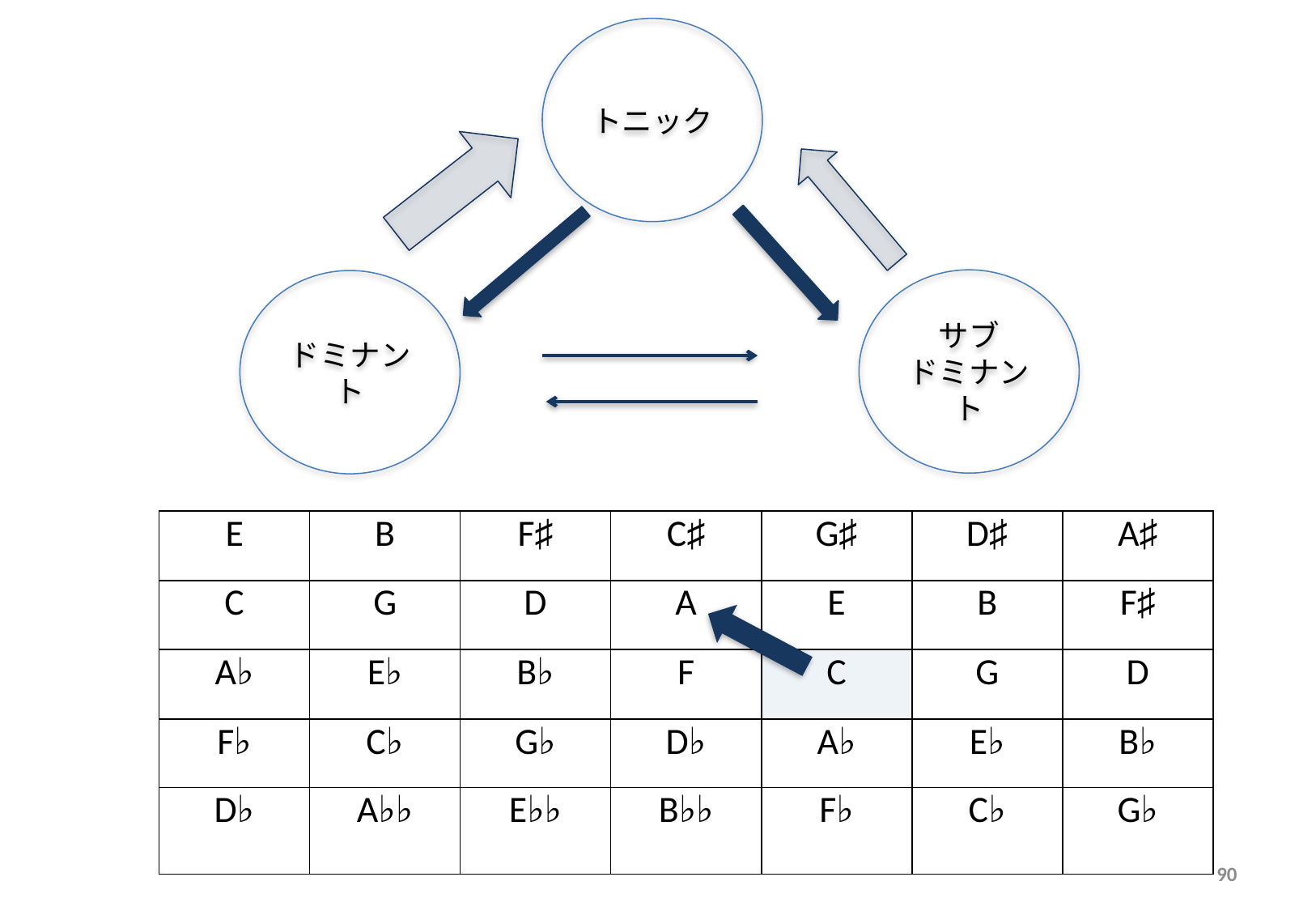

トニック

サブ
ドミナント
ドミナント

| E | B | F♯ | C♯ | G♯ | D♯ | A♯ |
| --- | --- | --- | --- | --- | --- | --- |
| C | G | D | A | E | B | F♯ |
| A♭ | E♭ | B♭ | F | C | G | D |
| F♭ | C♭ | G♭ | D♭ | A♭ | E♭ | B♭ |
| D♭ | A♭♭ | E♭♭ | B♭♭ | F♭ | C♭ | G♭ |

90